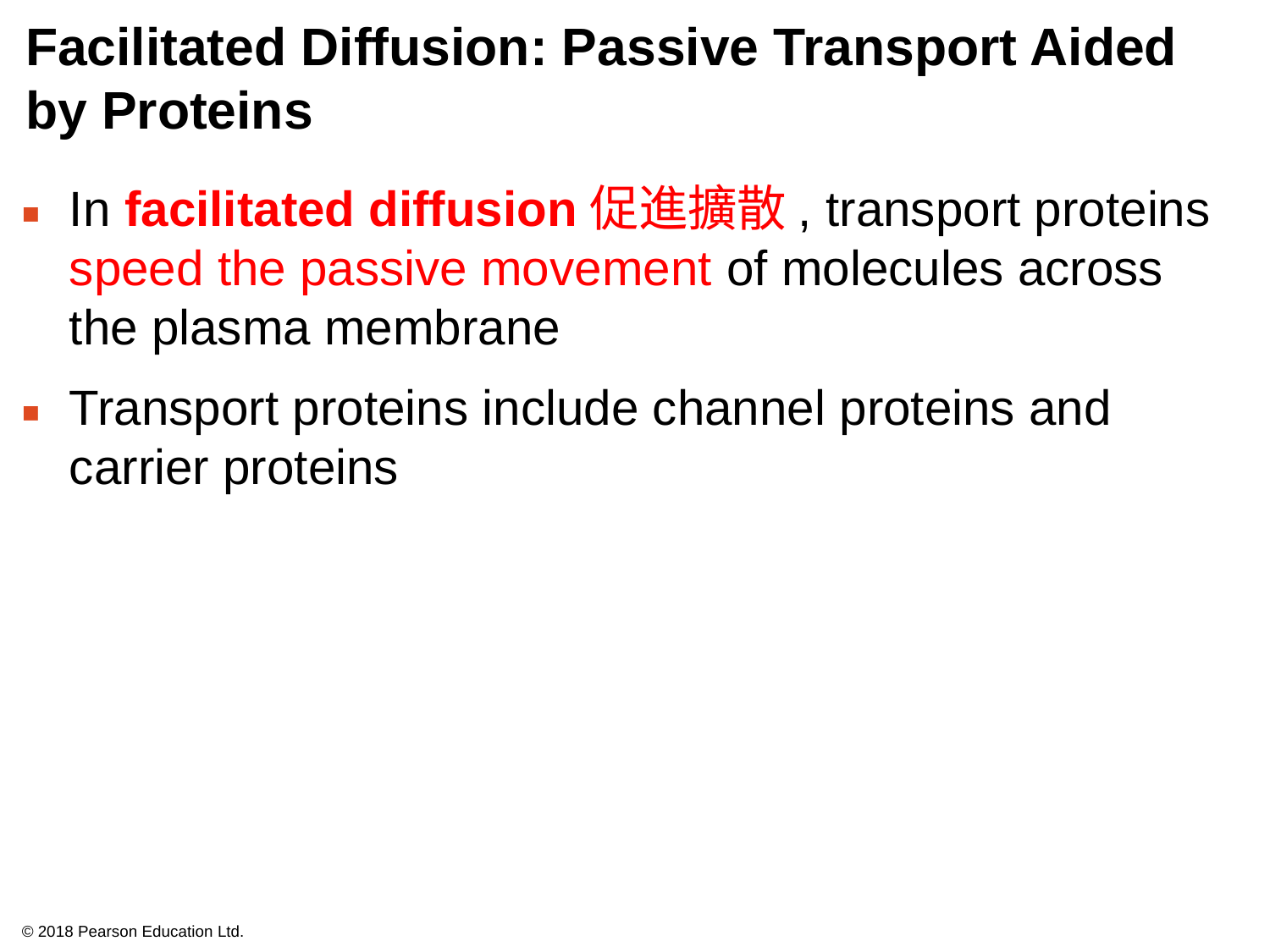

# Facilitated Diffusion: Passive Transport Aided by Proteins
In facilitated diffusion促進擴散, transport proteins speed the passive movement of molecules across the plasma membrane
Transport proteins include channel proteins and carrier proteins
© 2018 Pearson Education Ltd.